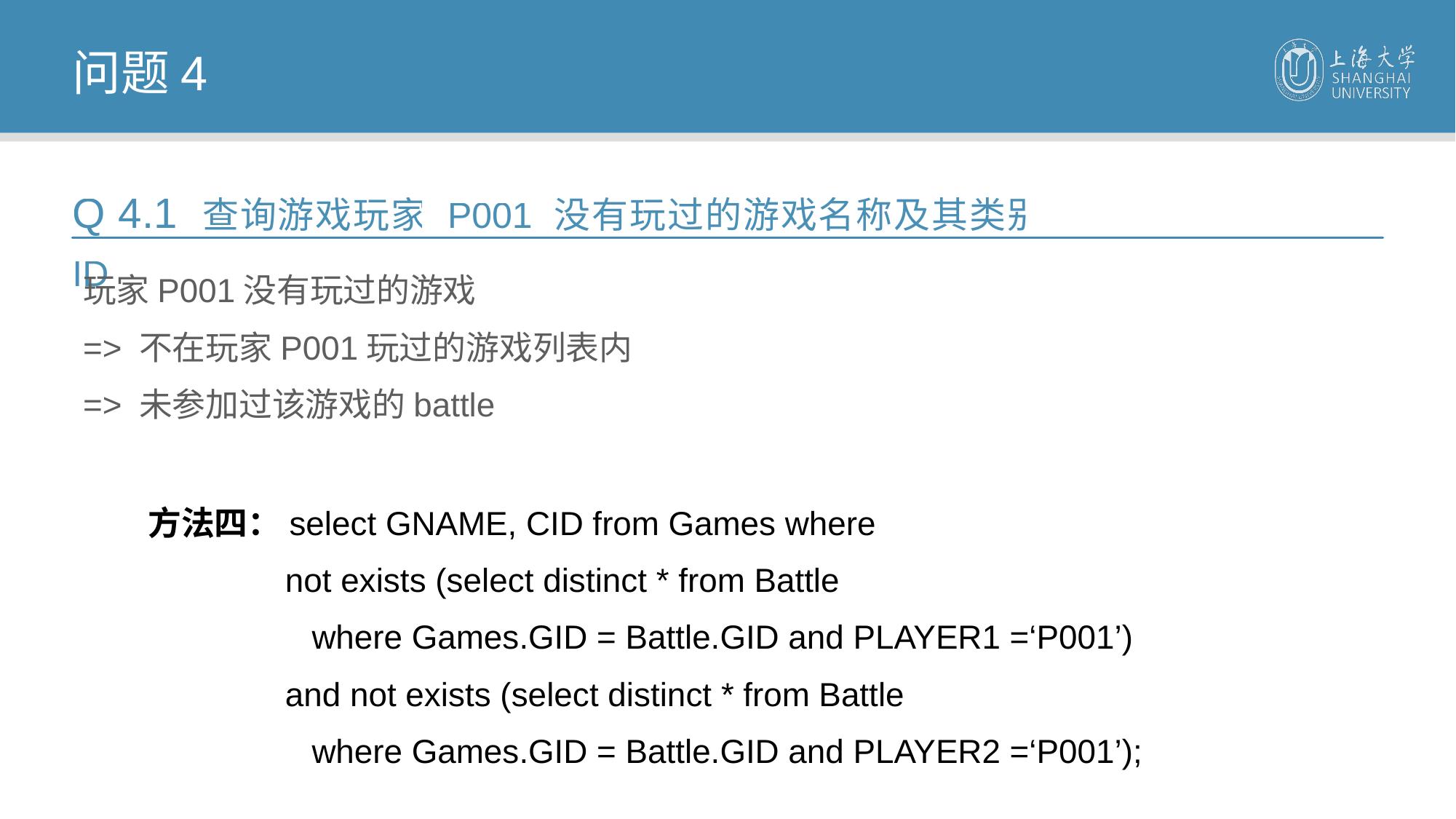

问题4
Q 4.1 查询游戏玩家 P001 没有玩过的游戏名称及其类别 ID
玩家P001没有玩过的游戏
=> 不在玩家P001玩过的游戏列表内
=> 未参加过该游戏的battle

方法四：select GNAME, CID from Games where
   not exists (select distinct * from Battle
   	where Games.GID = Battle.GID and PLAYER1 =‘P001’)
   and not exists (select distinct * from Battle
   	where Games.GID = Battle.GID and PLAYER2 =‘P001’);